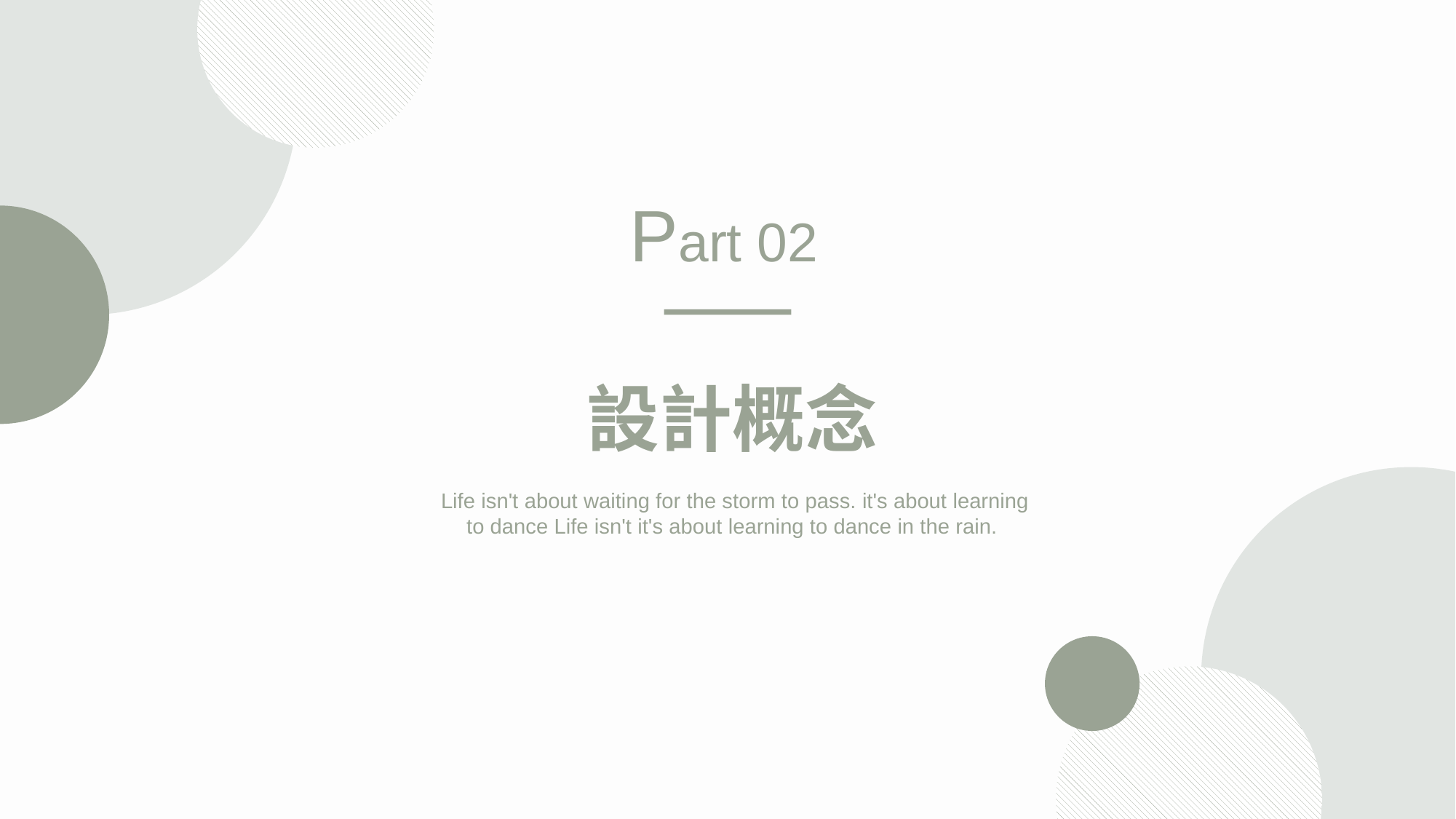

Part 02

設計概念

 Life isn't about waiting for the storm to pass. it's about learning to dance Life isn't it's about learning to dance in the rain.

PPT模板 http://www.1ppt.com/moban/